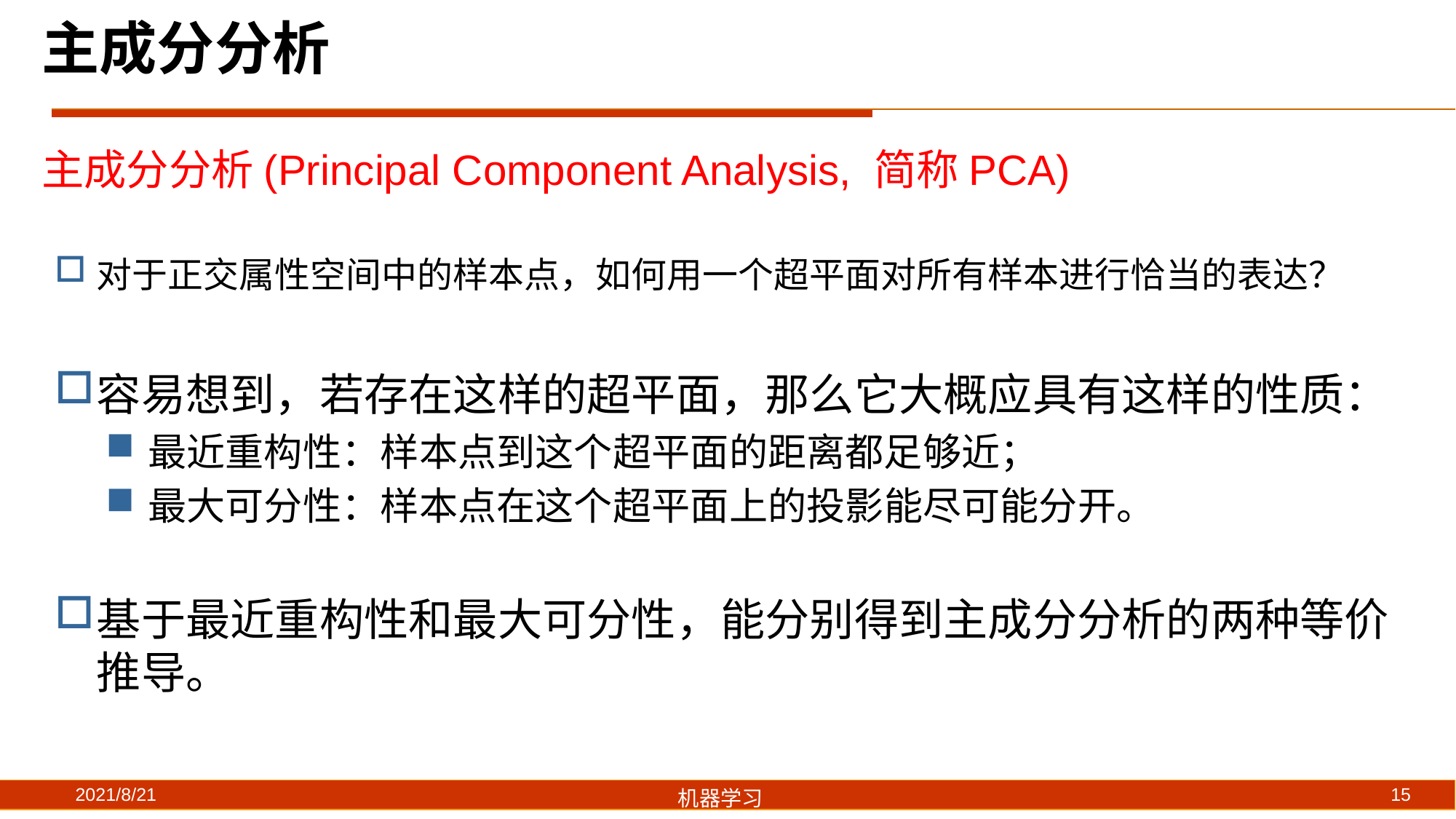

主成分分析
主成分分析(Principal Component Analysis, 简称PCA)

对于正交属性空间中的样本点，如何用一个超平面对所有样本进行恰当的表达？

容易想到，若存在这样的超平面，那么它大概应具有这样的性质：
最近重构性：样本点到这个超平面的距离都足够近；
最大可分性：样本点在这个超平面上的投影能尽可能分开。

基于最近重构性和最大可分性，能分别得到主成分分析的两种等价推导。

15
2021/8/21